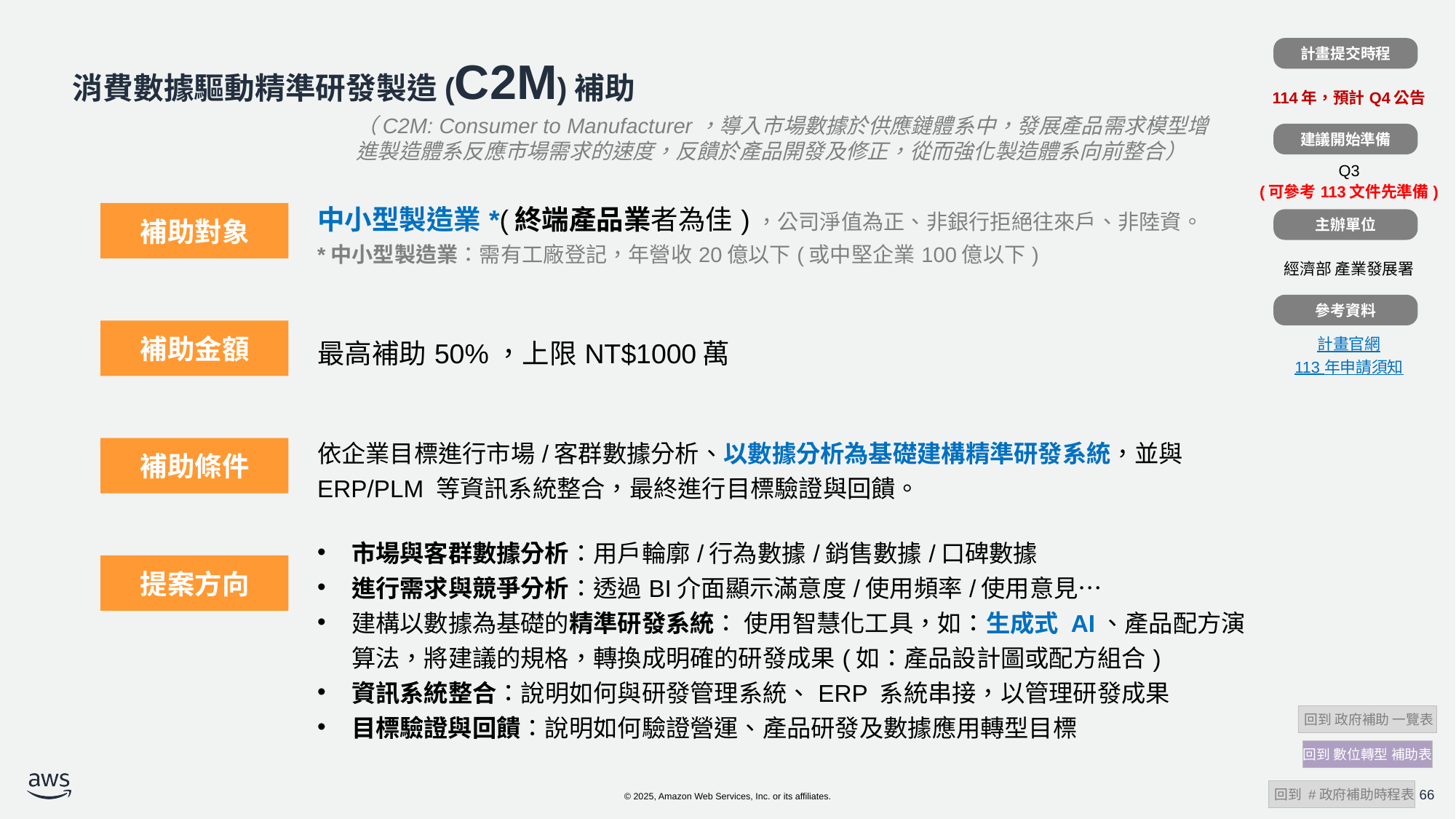

計畫提交時程
|  |
| --- |
| 114年，預計Q4公告 |
|  |
| Q3 (可參考113文件先準備) |
|  |
| 經濟部 產業發展署 |
|  |
| 計畫官網 113 年申請須知 |
# 消費數據驅動精準研發製造(C2M)補助
（C2M: Consumer to Manufacturer，導入市場數據於供應鏈體系中，發展產品需求模型增進製造體系反應市場需求的速度，反饋於產品開發及修正，從而強化製造體系向前整合）
建議開始準備
|  | 中小型製造業\*(終端產品業者為佳)，公司淨值為正、非銀行拒絕往來戶、非陸資。 \*中小型製造業：需有工廠登記，年營收20億以下(或中堅企業100億以下) |
| --- | --- |
|  | 最高補助50%，上限NT$1000萬 |
|  | 依企業目標進行市場/客群數據分析、以數據分析為基礎建構精準研發系統，並與 ERP/PLM 等資訊系統整合，最終進行目標驗證與回饋。 |
|  | 市場與客群數據分析：用戶輪廓/行為數據/銷售數據/口碑數據 進行需求與競爭分析：透過BI介面顯示滿意度/使用頻率/使用意見… 建構以數據為基礎的精準研發系統： 使用智慧化工具，如：生成式 AI、產品配方演算法，將建議的規格，轉換成明確的研發成果(如：產品設計圖或配方組合) 資訊系統整合：說明如何與研發管理系統、ERP 系統串接，以管理研發成果 目標驗證與回饋：說明如何驗證營運、產品研發及數據應用轉型目標 |
補助對象
主辦單位
參考資料
補助金額

補助條件
提案方向
 回到 政府補助 一覽表
回到 數位轉型 補助表
 回到 #政府補助時程表
66